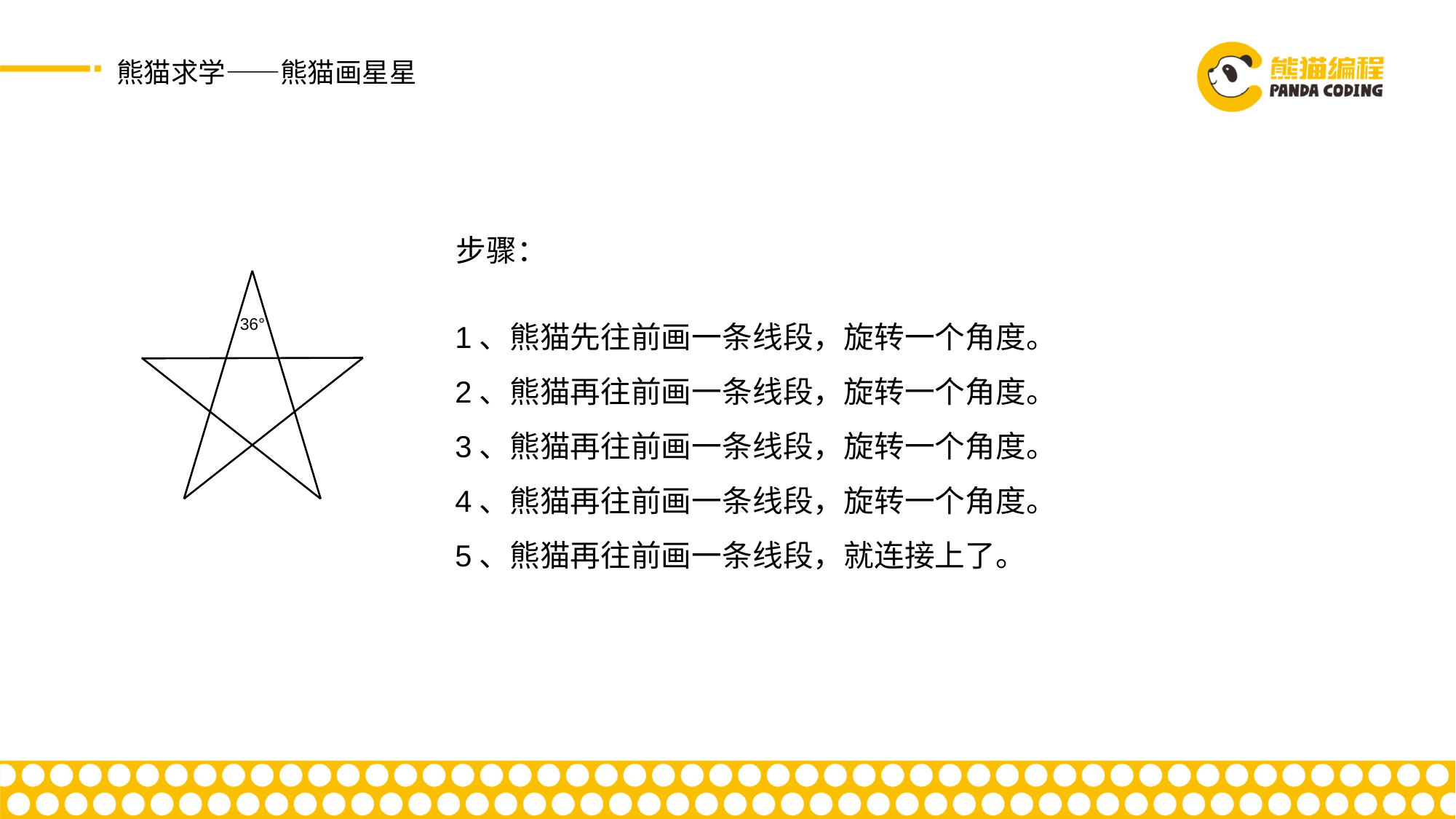

熊猫求学——熊猫画星星
步骤：
1、熊猫先往前画一条线段，旋转一个角度。
2、熊猫再往前画一条线段，旋转一个角度。
3、熊猫再往前画一条线段，旋转一个角度。
4、熊猫再往前画一条线段，旋转一个角度。
5、熊猫再往前画一条线段，就连接上了。
36°